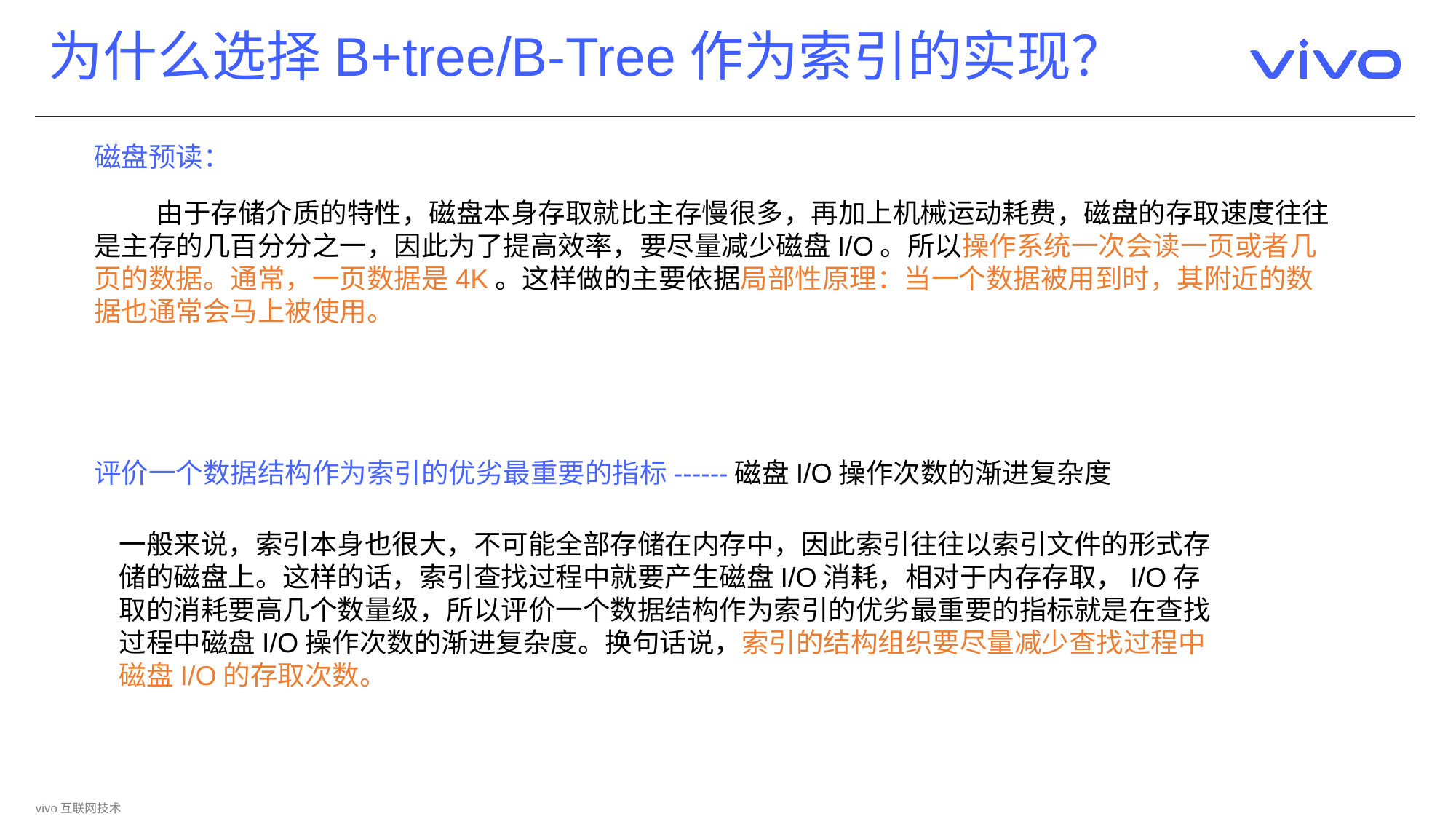

# 为什么选择B+tree/B-Tree作为索引的实现？
磁盘预读：
         由于存储介质的特性，磁盘本身存取就比主存慢很多，再加上机械运动耗费，磁盘的存取速度往往是主存的几百分分之一，因此为了提高效率，要尽量减少磁盘I/O。所以操作系统一次会读一页或者几页的数据。通常，一页数据是4K。这样做的主要依据局部性原理：当一个数据被用到时，其附近的数据也通常会马上被使用。
评价一个数据结构作为索引的优劣最重要的指标------磁盘I/O操作次数的渐进复杂度
一般来说，索引本身也很大，不可能全部存储在内存中，因此索引往往以索引文件的形式存储的磁盘上。这样的话，索引查找过程中就要产生磁盘I/O消耗，相对于内存存取，I/O存取的消耗要高几个数量级，所以评价一个数据结构作为索引的优劣最重要的指标就是在查找过程中磁盘I/O操作次数的渐进复杂度。换句话说，索引的结构组织要尽量减少查找过程中磁盘I/O的存取次数。